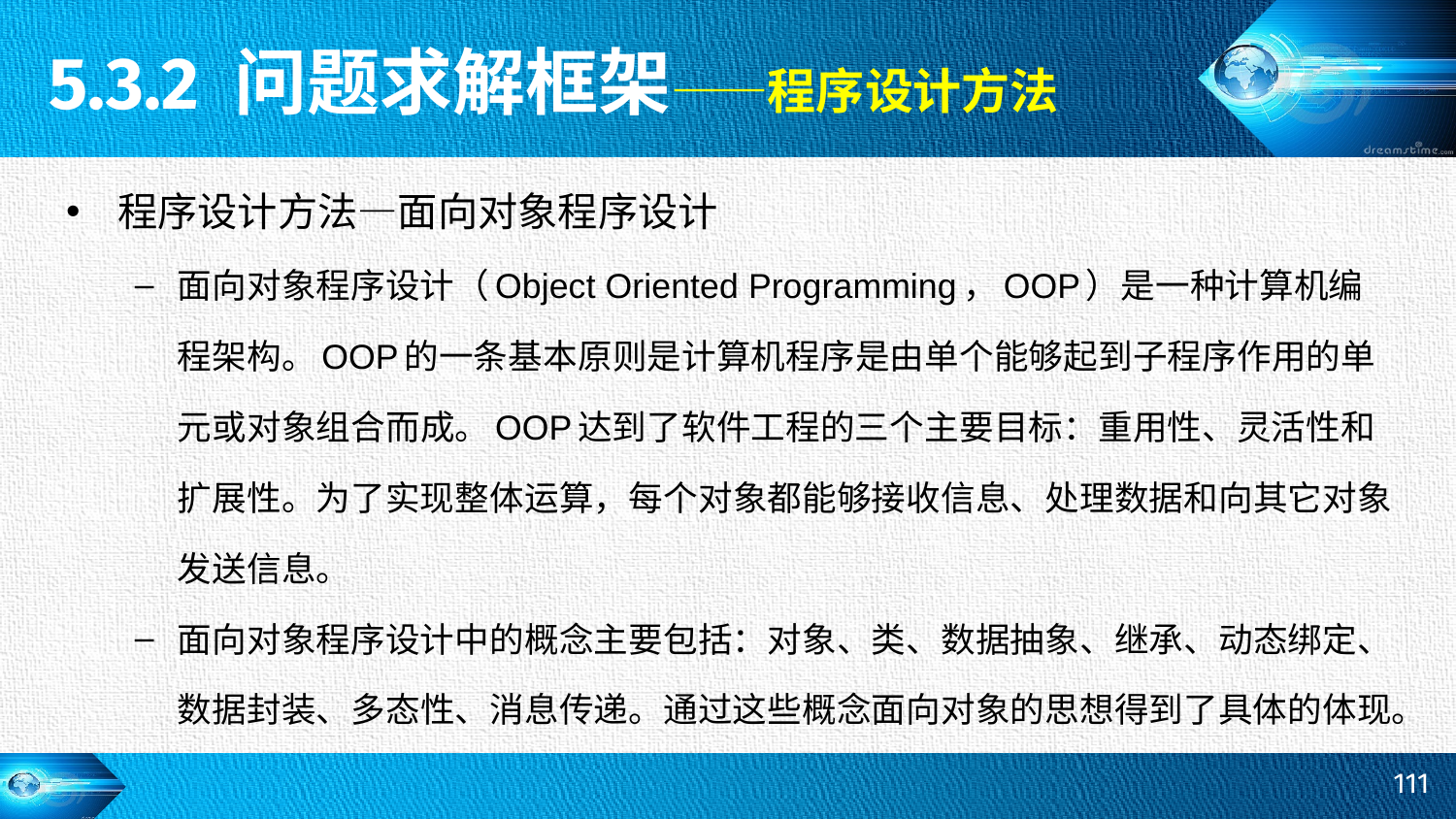

5.3.2 问题求解框架——程序设计方法
程序设计方法—面向对象程序设计
面向对象程序设计（Object Oriented Programming，OOP）是一种计算机编程架构。OOP的一条基本原则是计算机程序是由单个能够起到子程序作用的单元或对象组合而成。OOP达到了软件工程的三个主要目标：重用性、灵活性和扩展性。为了实现整体运算，每个对象都能够接收信息、处理数据和向其它对象发送信息。
面向对象程序设计中的概念主要包括：对象、类、数据抽象、继承、动态绑定、数据封装、多态性、消息传递。通过这些概念面向对象的思想得到了具体的体现。
111